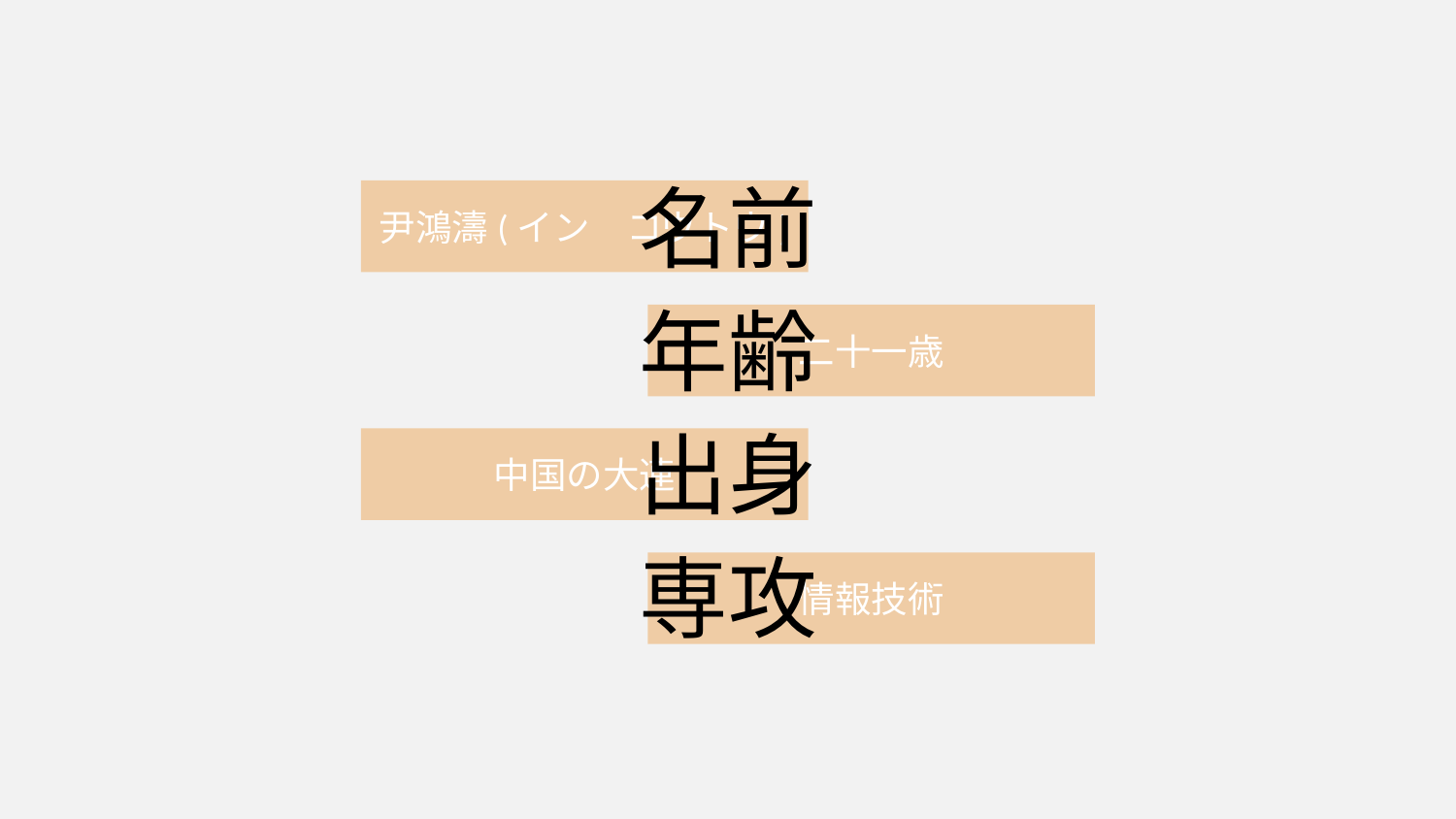

名前
尹鴻濤(イン　コウトウ)
年齢
二十一歳
出身
中国の大連
専攻
情報技術